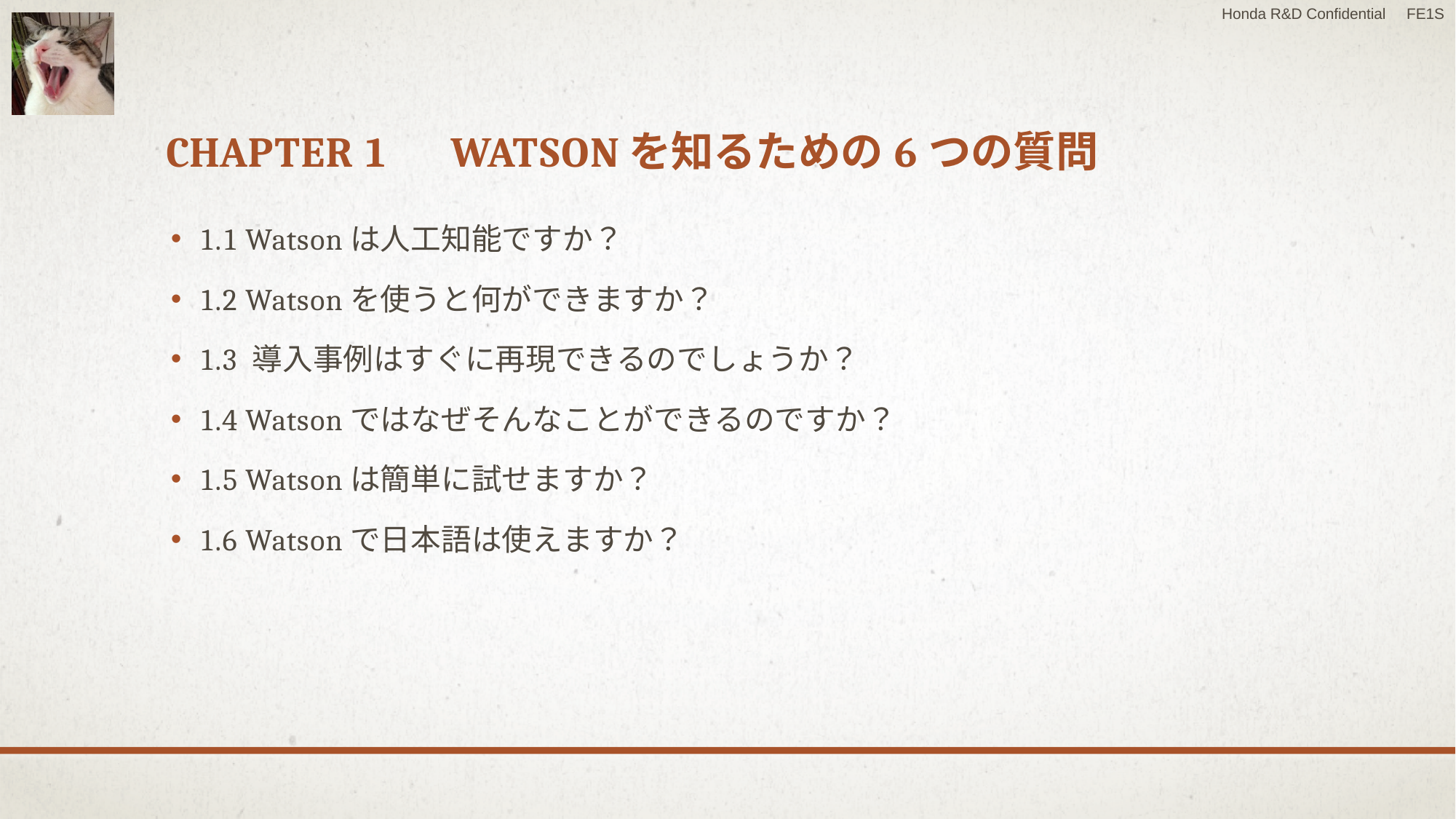

Honda R&D Confidential     FE1S
# Chapter 1　Watsonを知るための6つの質問
1.1 Watsonは人工知能ですか？
1.2 Watsonを使うと何ができますか？
1.3 導入事例はすぐに再現できるのでしょうか？
1.4 Watsonではなぜそんなことができるのですか？
1.5 Watsonは簡単に試せますか？
1.6 Watsonで日本語は使えますか？